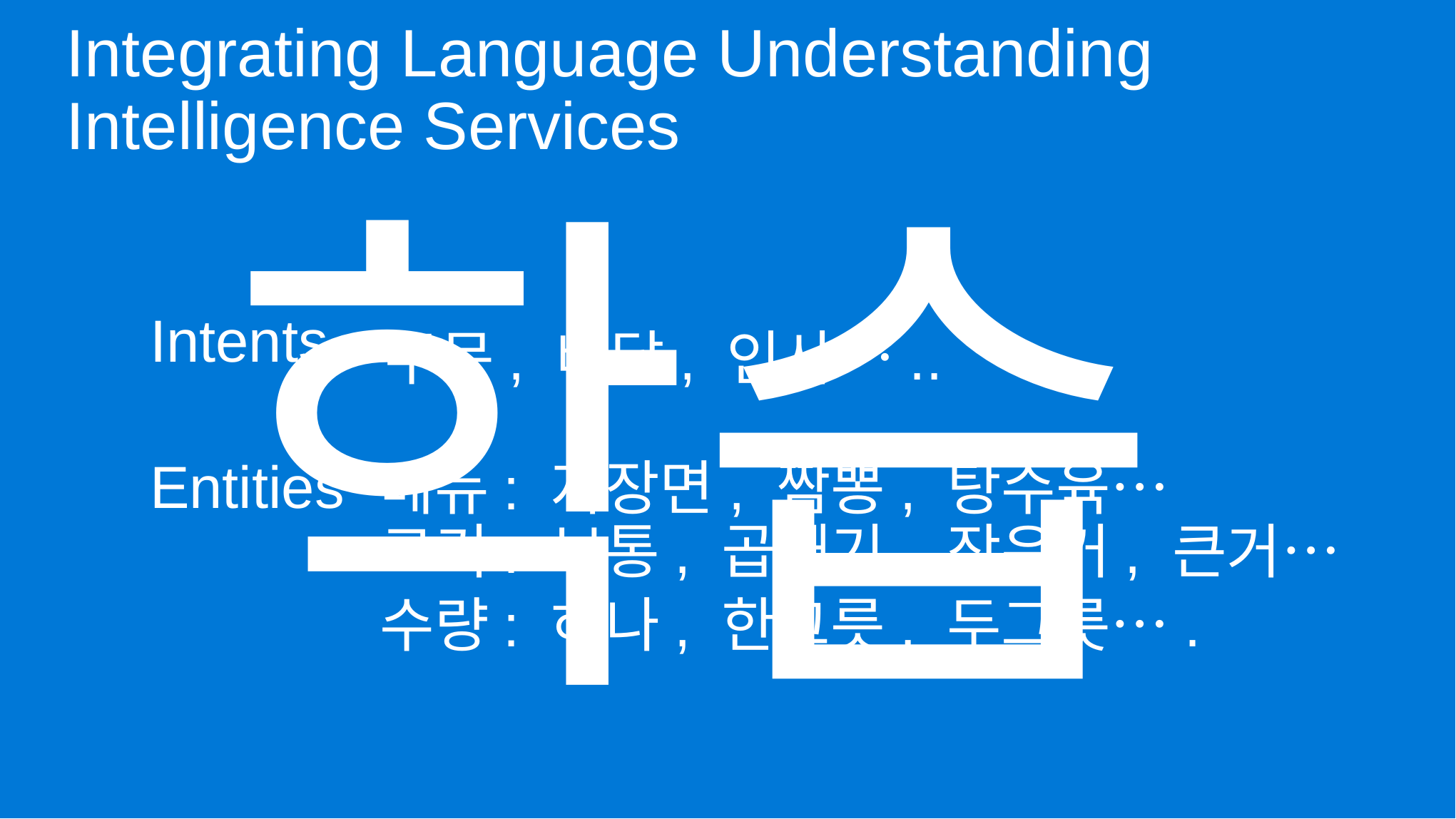

Integrating Language Understanding
Intelligence Services
학습
Intents

Entities
주문, 배달, 인사…..
메뉴: 자장면, 짬뽕, 탕수육…
크기: 보통, 곱빼기, 작은거, 큰거…
수량: 하나, 한그릇, 두그릇….